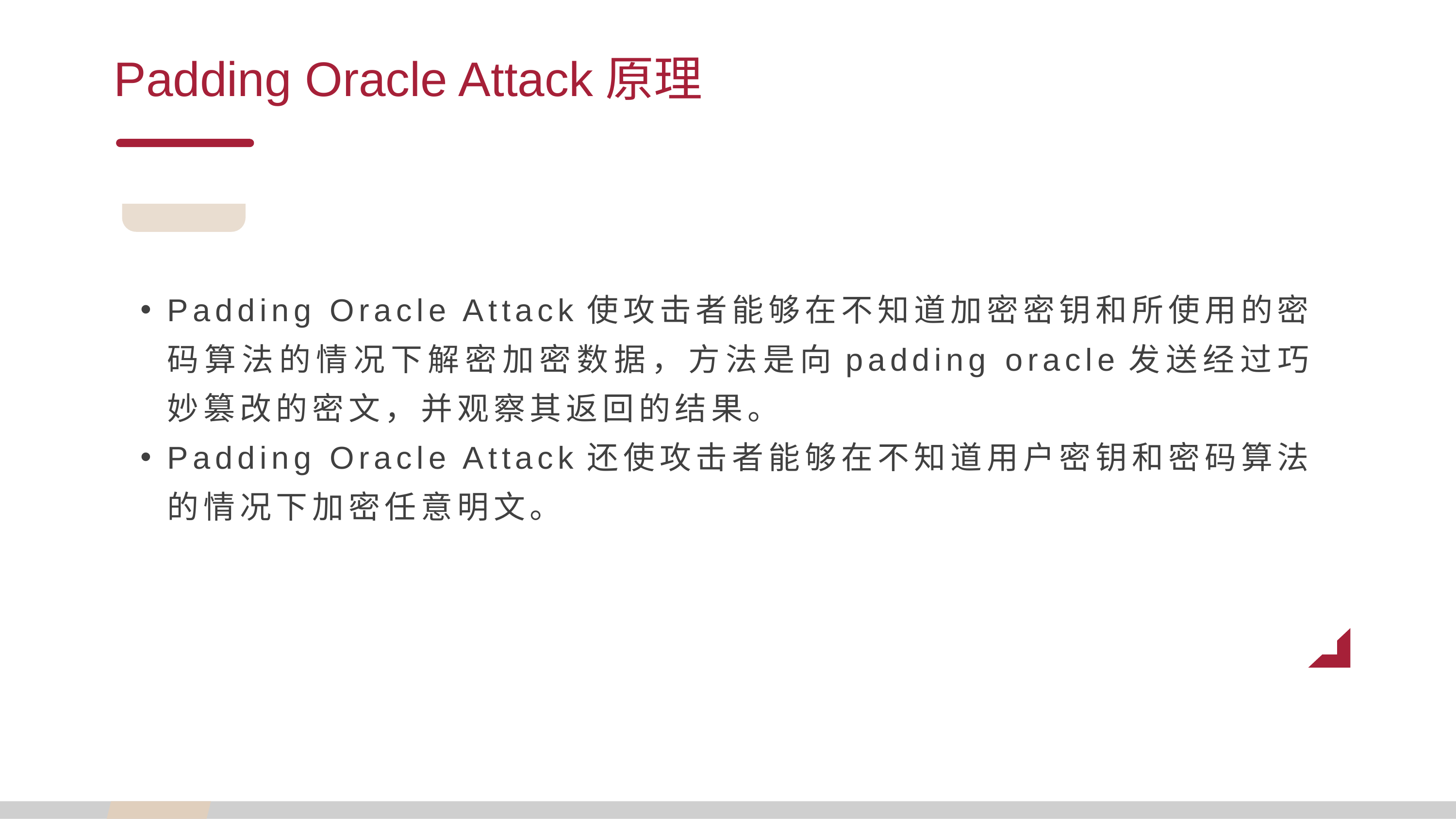

Padding Oracle Attack原理

Padding Oracle Attack使攻击者能够在不知道加密密钥和所使用的密码算法的情况下解密加密数据，方法是向padding oracle发送经过巧妙篡改的密文，并观察其返回的结果。
Padding Oracle Attack还使攻击者能够在不知道用户密钥和密码算法的情况下加密任意明文。